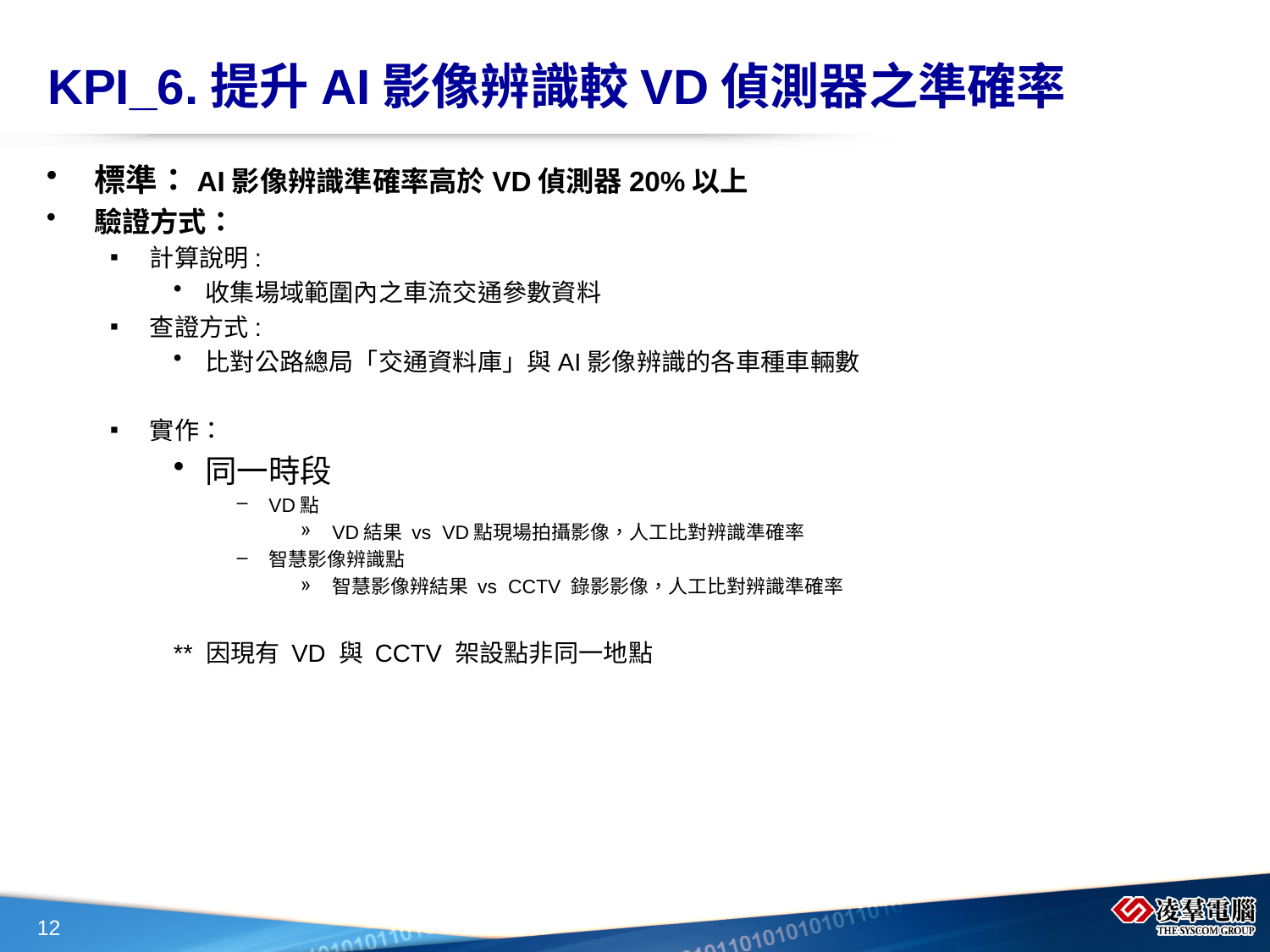

# KPI_6.提升AI影像辨識較VD偵測器之準確率
標準：AI影像辨識準確率高於VD偵測器20%以上
驗證方式：
計算說明:
收集場域範圍內之車流交通參數資料
查證方式:
比對公路總局「交通資料庫」與AI影像辨識的各車種車輛數

實作：
同一時段
VD點
VD結果 vs  VD點現場拍攝影像，人工比對辨識準確率
智慧影像辨識點
智慧影像辨結果 vs  CCTV 錄影影像，人工比對辨識準確率

** 因現有 VD 與 CCTV 架設點非同一地點
12